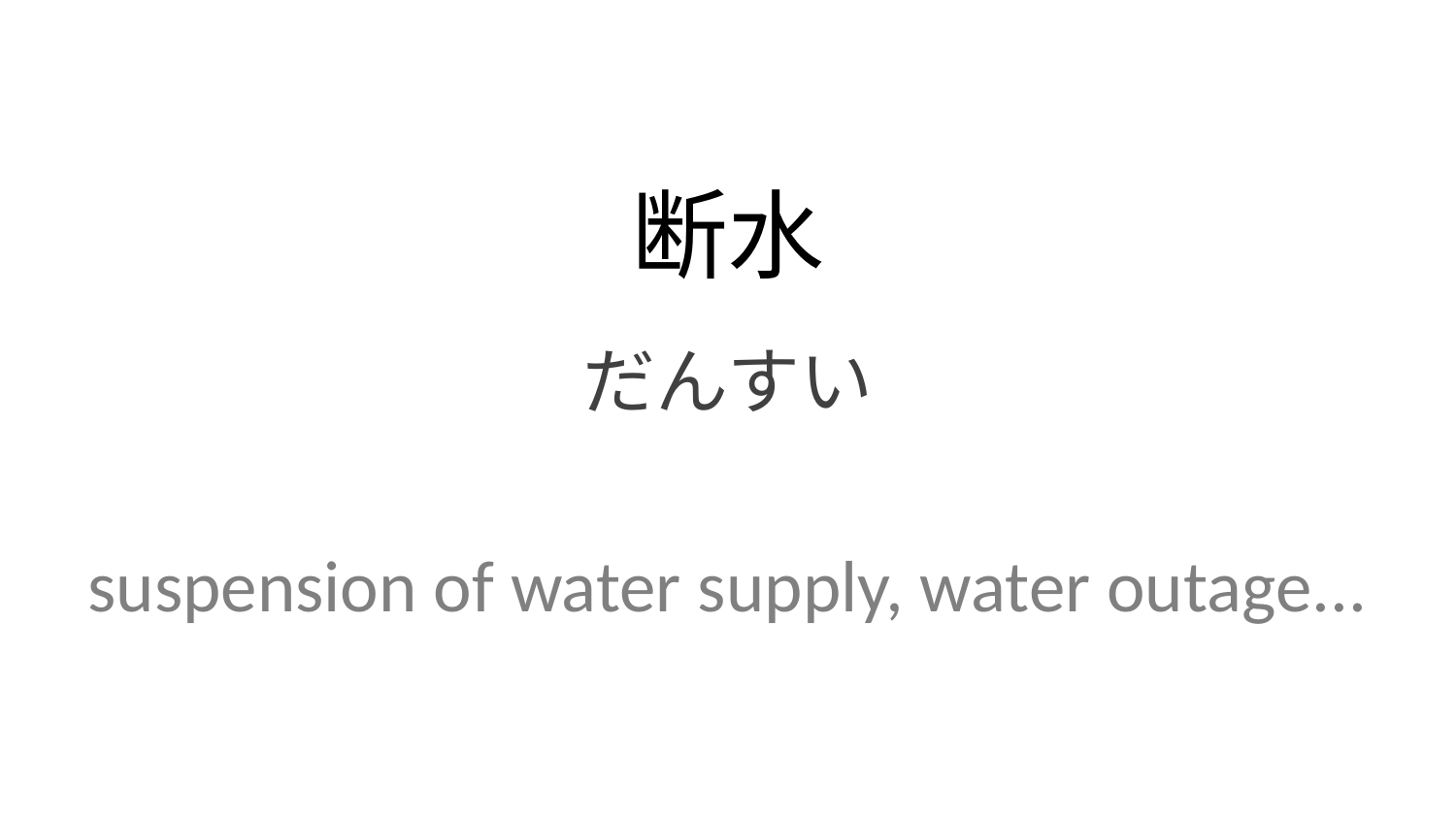

断水

だんすい
suspension of water supply, water outage...